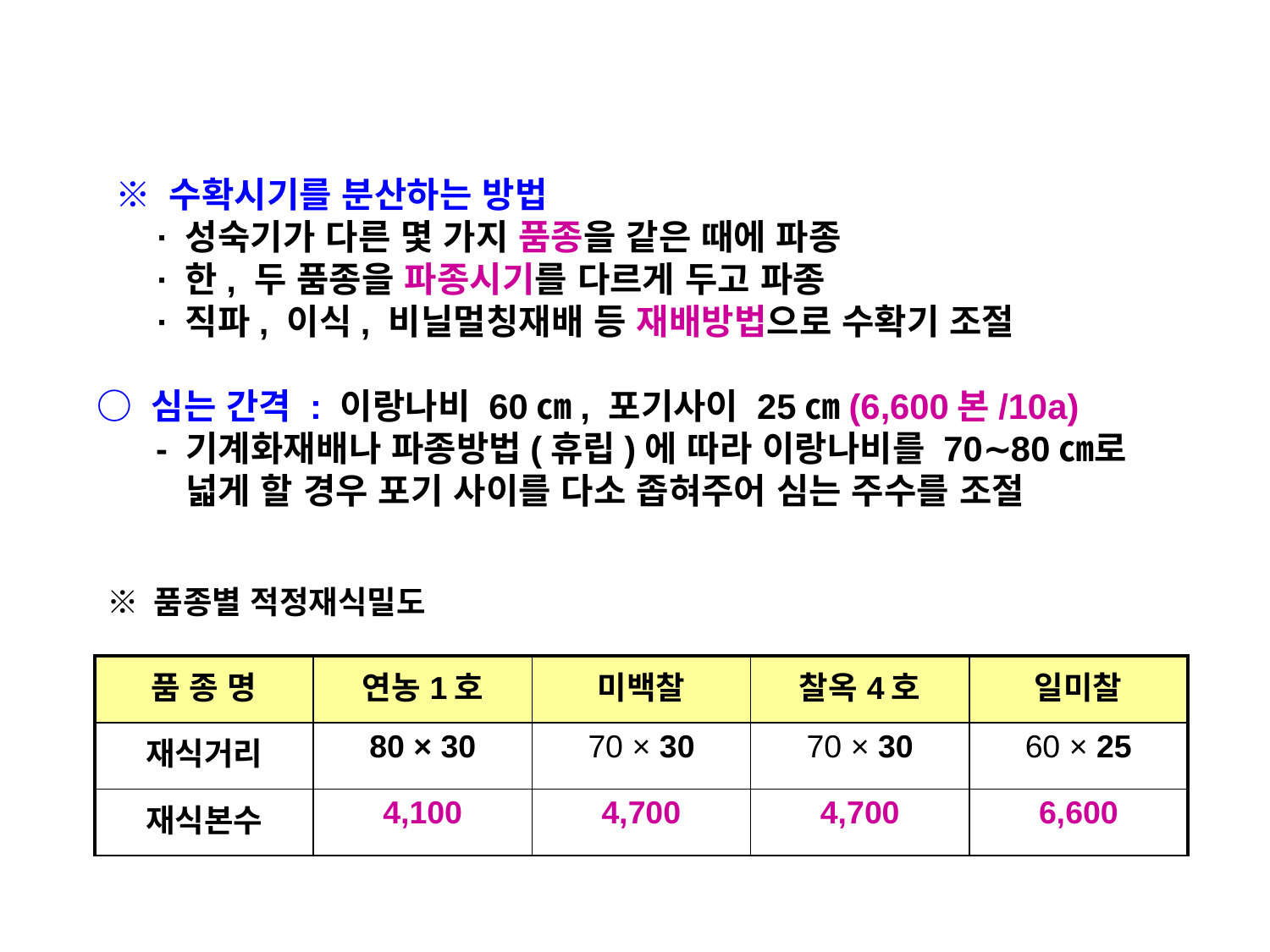

※ 수확시기를 분산하는 방법
      ∙ 성숙기가 다른 몇 가지 품종을 같은 때에 파종
      ∙ 한, 두 품종을 파종시기를 다르게 두고 파종
      ∙ 직파, 이식, 비닐멀칭재배 등 재배방법으로 수확기 조절

○ 심는 간격 : 이랑나비 60㎝, 포기사이 25㎝(6,600본/10a)
      - 기계화재배나 파종방법(휴립)에 따라 이랑나비를 70∼80㎝로
        넓게 할 경우 포기 사이를 다소 좁혀주어 심는 주수를 조절
※ 품종별 적정재식밀도
| 품 종 명 | 연농1호 | 미백찰 | 찰옥4호 | 일미찰 |
| --- | --- | --- | --- | --- |
| 재식거리 | 80 × 30 | 70 × 30 | 70 × 30 | 60 × 25 |
| 재식본수 | 4,100 | 4,700 | 4,700 | 6,600 |